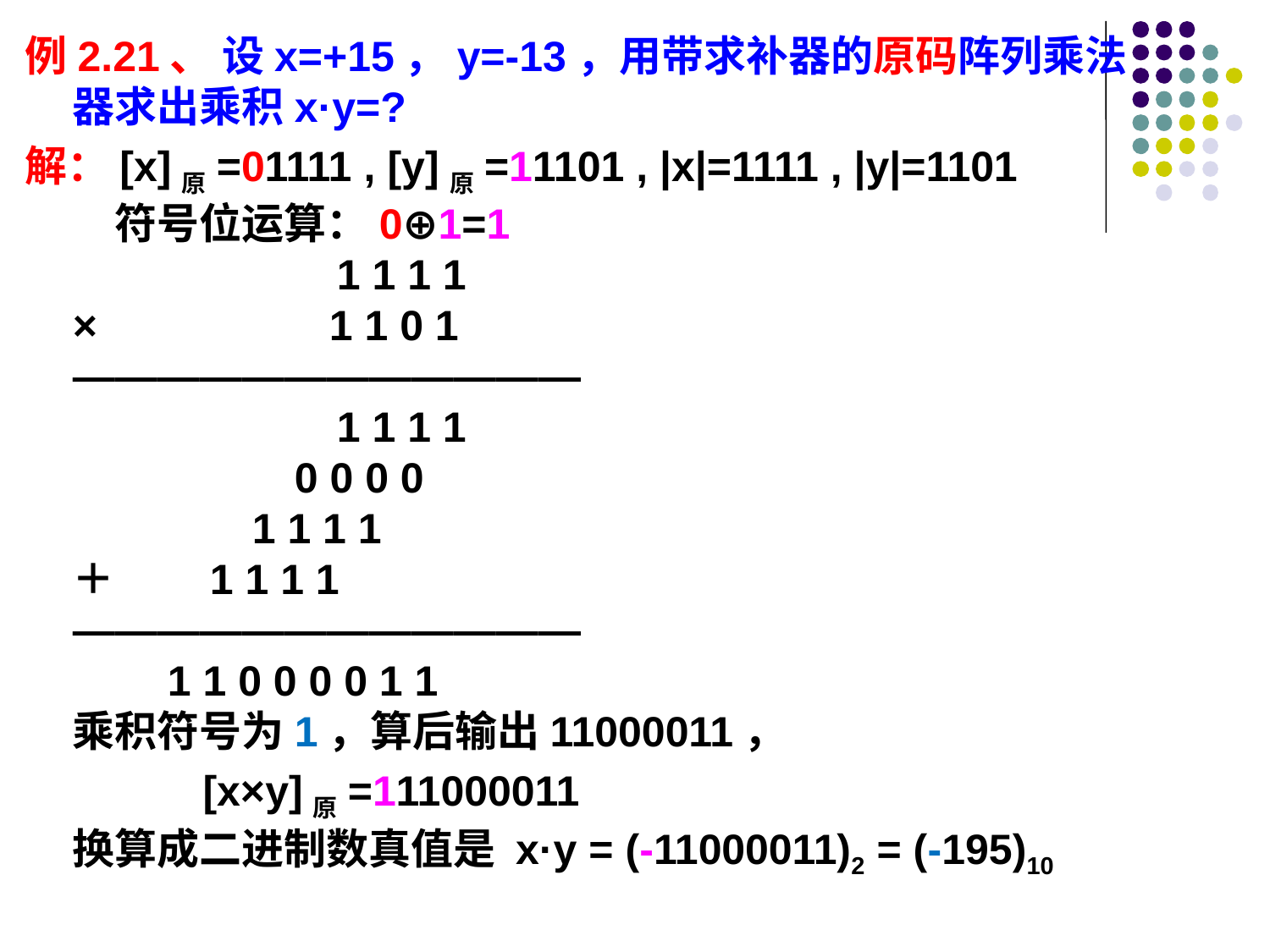

例2.21、 设x=+15，y=-13，用带求补器的原码阵列乘法器求出乘积x·y=?
解：[x]原=01111 , [y]原=11101 , |x|=1111 , |y|=1101
　符号位运算：0⊕1=1
　　　　　　1 1 1 1
×　　　　　1 1 0 1
————————————
　　　　　　1 1 1 1
　　　　　0 0 0 0
　　　　1 1 1 1
＋　　1 1 1 1
————————————
　　1 1 0 0 0 0 1 1
乘积符号为1，算后输出11000011，
               [x×y]原=111000011
换算成二进制数真值是 x·y = (-11000011)2 = (-195)10
#
67